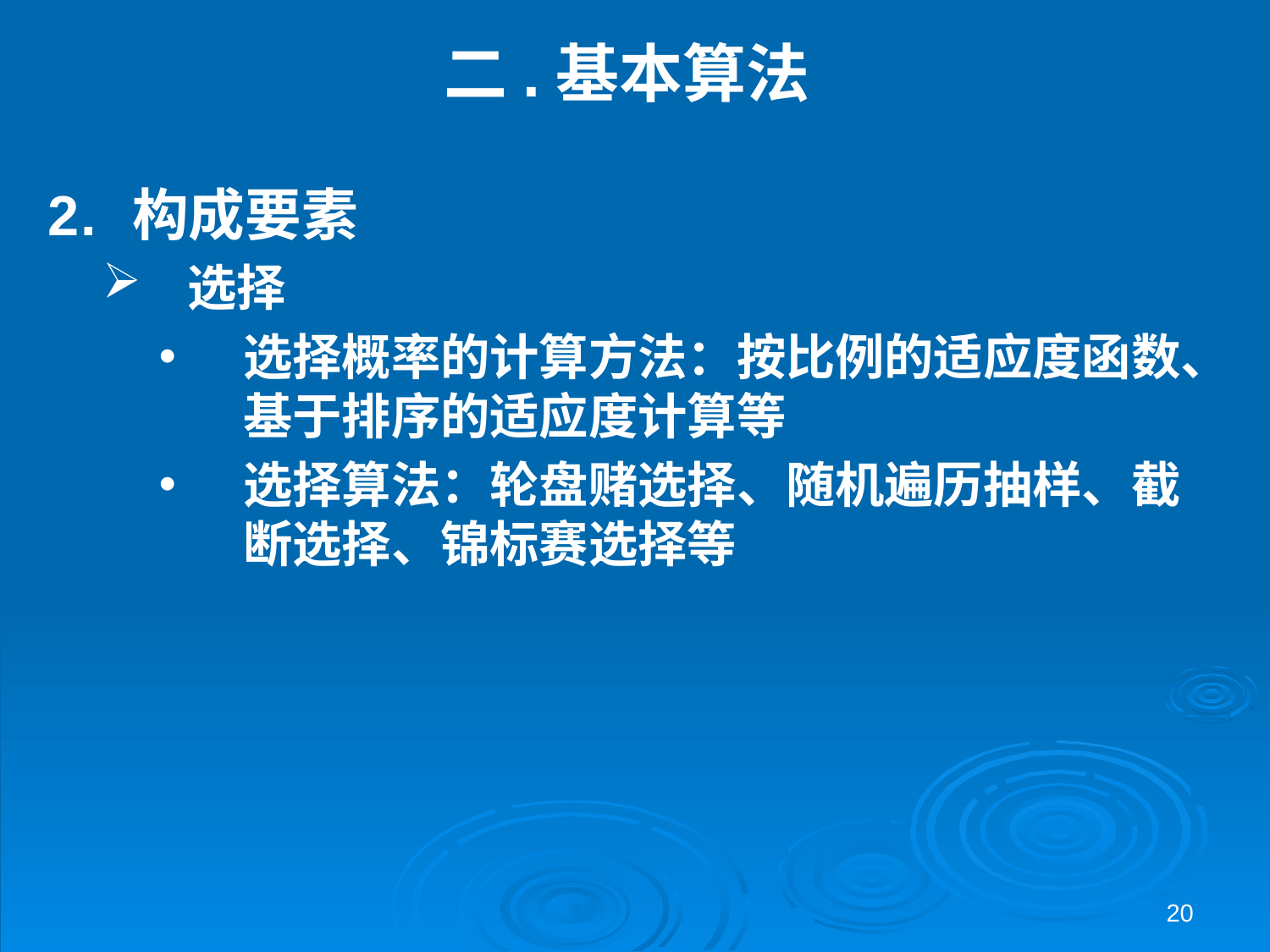

# 二.基本算法
构成要素
选择
选择概率的计算方法：按比例的适应度函数、基于排序的适应度计算等
选择算法：轮盘赌选择、随机遍历抽样、截断选择、锦标赛选择等

20